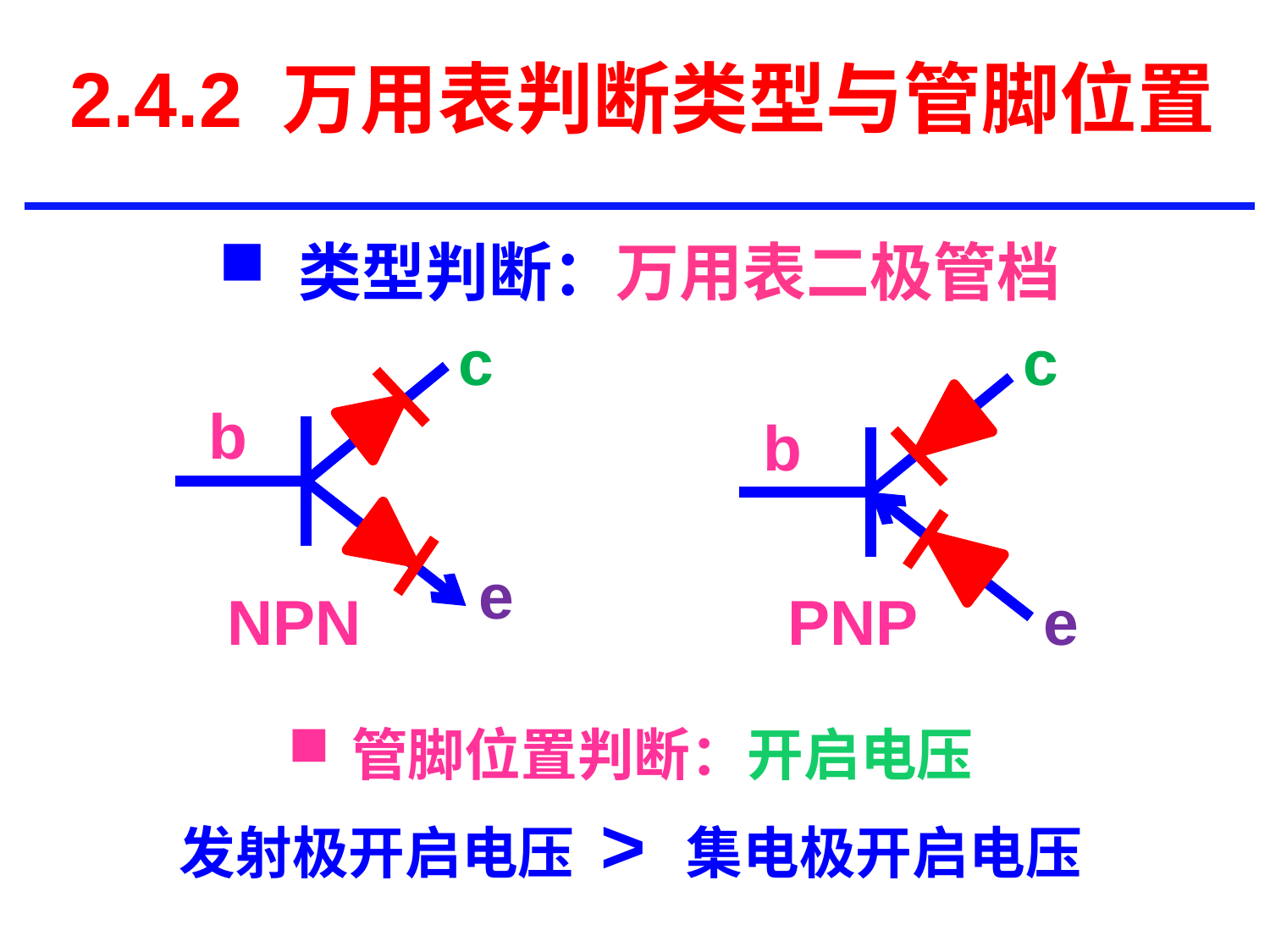

# 2.4.2 万用表判断类型与管脚位置
类型判断：万用表二极管档
c
b
e
NPN
c
b
e
PNP

管脚位置判断：开启电压
发射极开启电压 > 集电极开启电压